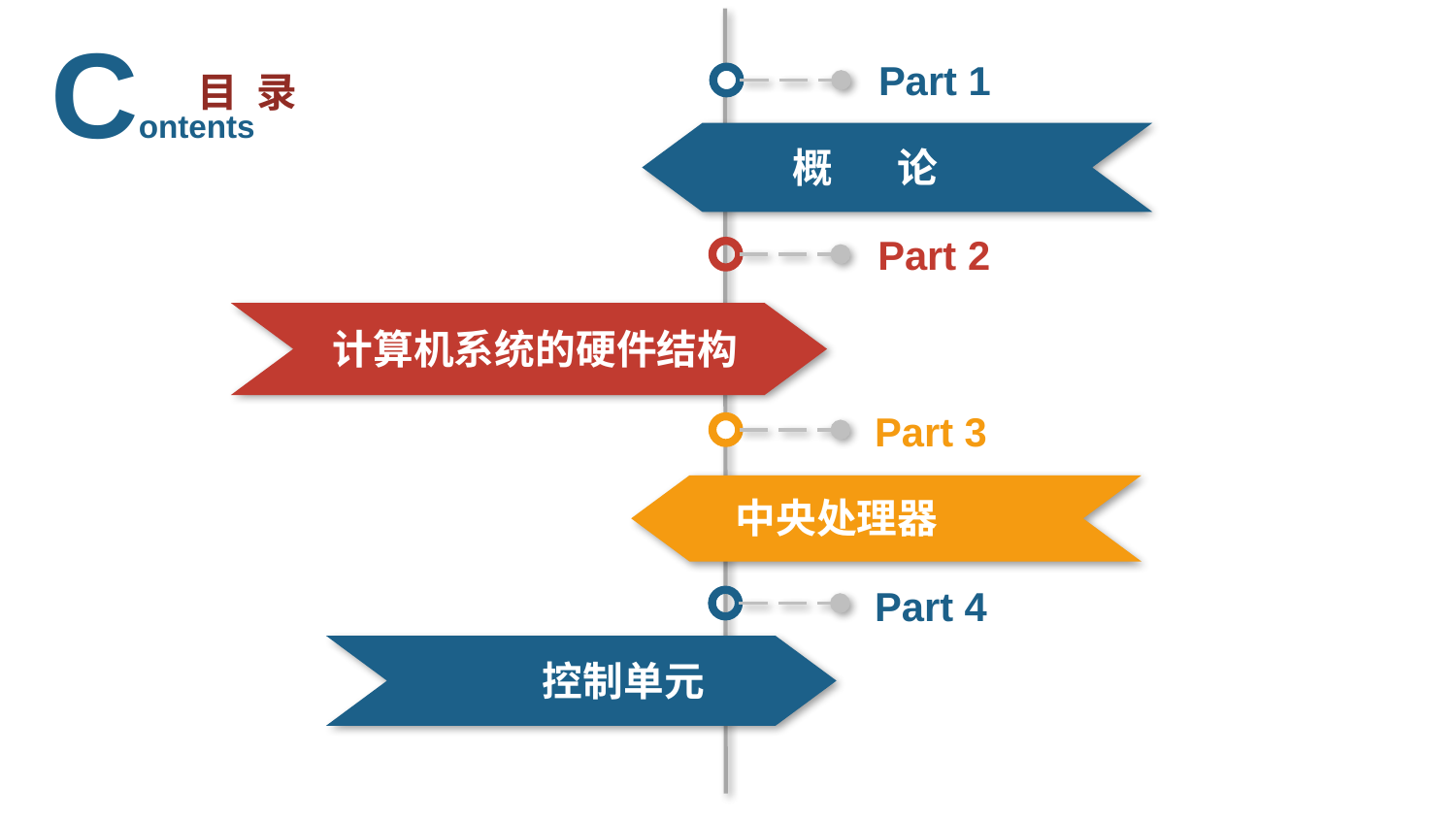

Contents
Part 1
目  录

概       论
Part 2

计算机系统的硬件结构
Part 3

中央处理器
Part 4

控制单元